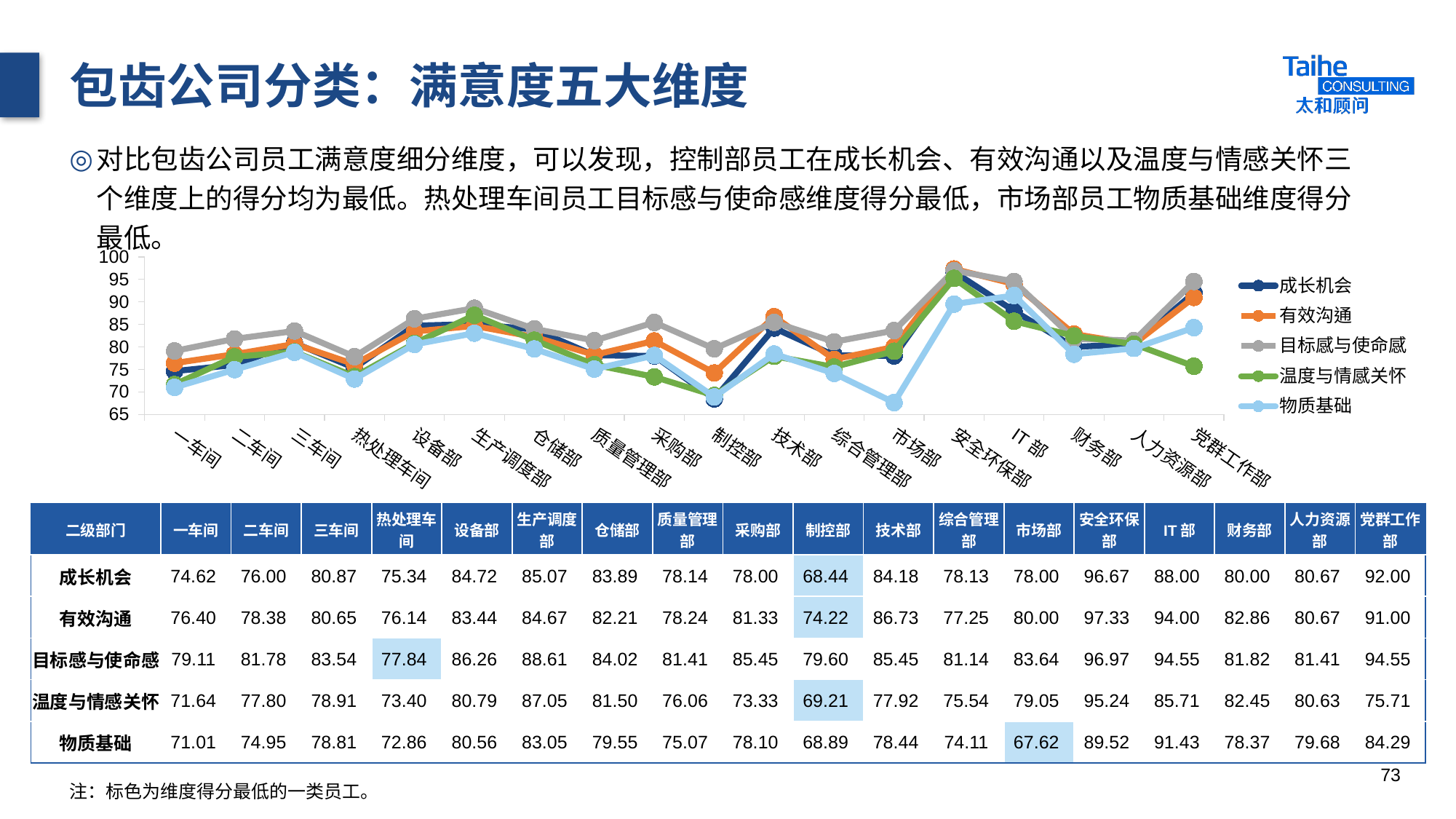

# 包齿公司分类：满意度五大维度
对比包齿公司员工满意度细分维度，可以发现，控制部员工在成长机会、有效沟通以及温度与情感关怀三个维度上的得分均为最低。热处理车间员工目标感与使命感维度得分最低，市场部员工物质基础维度得分最低。

### Chart

| Category | 成长机会 | 有效沟通 | 目标感与使命感 | 温度与情感关怀 | 物质基础 |
|---|---|---|---|---|---|
| 一车间 | 74.62 | 76.4 | 79.11 | 71.64 | 71.01 |
| 二车间 | 76.0 | 78.38 | 81.78 | 77.8 | 74.95 |
| 三车间 | 80.87 | 80.65 | 83.54 | 78.91 | 78.81 |
| 热处理车间 | 75.34 | 76.14 | 77.84 | 73.4 | 72.86 |
| 设备部 | 84.72 | 83.44 | 86.26 | 80.79 | 80.56 |
| 生产调度部 | 85.07 | 84.67 | 88.61 | 87.05 | 83.05 |
| 仓储部 | 83.89 | 82.21 | 84.02 | 81.5 | 79.55 |
| 质量管理部 | 78.14 | 78.24 | 81.41 | 76.06 | 75.07 |
| 采购部 | 78.0 | 81.33 | 85.45 | 73.33 | 78.1 |
| 制控部 | 68.44 | 74.22 | 79.6 | 69.21 | 68.89 |
| 技术部 | 84.18 | 86.73 | 85.45 | 77.92 | 78.44 |
| 综合管理部 | 78.13 | 77.25 | 81.14 | 75.54 | 74.11 |
| 市场部 | 78.0 | 80.0 | 83.64 | 79.05 | 67.62 |
| 安全环保部 | 96.67 | 97.33 | 96.97 | 95.24 | 89.52 |
| IT部 | 88.0 | 94.0 | 94.55 | 85.71 | 91.43 |
| 财务部 | 80.0 | 82.86 | 81.82 | 82.45 | 78.37 |
| 人力资源部 | 80.67 | 80.67 | 81.41 | 80.63 | 79.68 |
| 党群工作部 | 92.0 | 91.0 | 94.55 | 75.71 | 84.29 |
| 二级部门 | 一车间 | 二车间 | 三车间 | 热处理车间 | 设备部 | 生产调度部 | 仓储部 | 质量管理部 | 采购部 | 制控部 | 技术部 | 综合管理部 | 市场部 | 安全环保部 | IT部 | 财务部 | 人力资源部 | 党群工作部 |
| --- | --- | --- | --- | --- | --- | --- | --- | --- | --- | --- | --- | --- | --- | --- | --- | --- | --- | --- |
| 成长机会 | 74.62 | 76.00 | 80.87 | 75.34 | 84.72 | 85.07 | 83.89 | 78.14 | 78.00 | 68.44 | 84.18 | 78.13 | 78.00 | 96.67 | 88.00 | 80.00 | 80.67 | 92.00 |
| 有效沟通 | 76.40 | 78.38 | 80.65 | 76.14 | 83.44 | 84.67 | 82.21 | 78.24 | 81.33 | 74.22 | 86.73 | 77.25 | 80.00 | 97.33 | 94.00 | 82.86 | 80.67 | 91.00 |
| 目标感与使命感 | 79.11 | 81.78 | 83.54 | 77.84 | 86.26 | 88.61 | 84.02 | 81.41 | 85.45 | 79.60 | 85.45 | 81.14 | 83.64 | 96.97 | 94.55 | 81.82 | 81.41 | 94.55 |
| 温度与情感关怀 | 71.64 | 77.80 | 78.91 | 73.40 | 80.79 | 87.05 | 81.50 | 76.06 | 73.33 | 69.21 | 77.92 | 75.54 | 79.05 | 95.24 | 85.71 | 82.45 | 80.63 | 75.71 |
| 物质基础 | 71.01 | 74.95 | 78.81 | 72.86 | 80.56 | 83.05 | 79.55 | 75.07 | 78.10 | 68.89 | 78.44 | 74.11 | 67.62 | 89.52 | 91.43 | 78.37 | 79.68 | 84.29 |
73
注：标色为维度得分最低的一类员工。